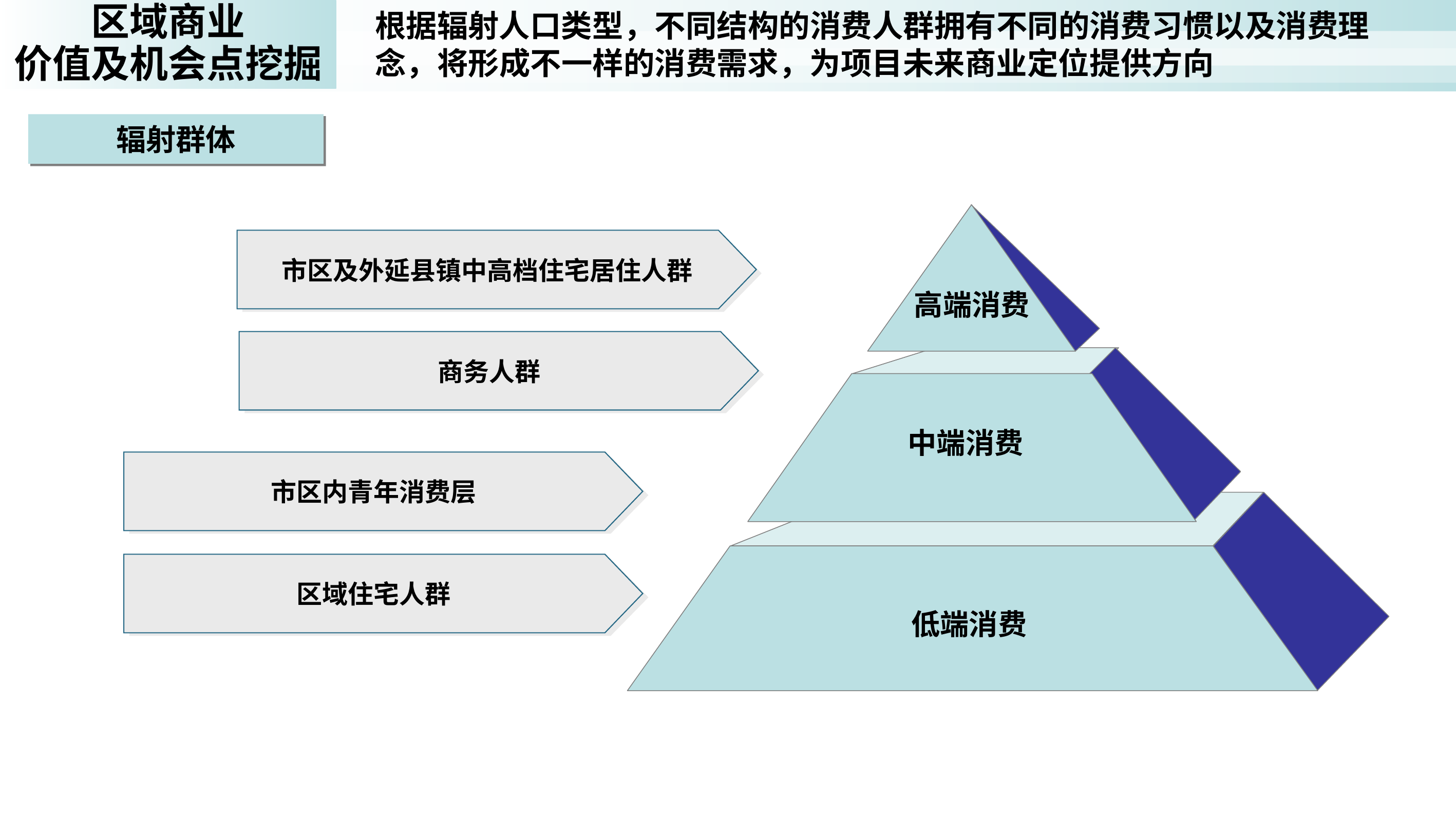

区域商业
价值及机会点挖掘
根据辐射人口类型，不同结构的消费人群拥有不同的消费习惯以及消费理念，将形成不一样的消费需求，为项目未来商业定位提供方向
辐射群体

高端消费

中端消费

低端消费
市区及外延县镇中高档住宅居住人群

商务人群

市区内青年消费层

区域住宅人群